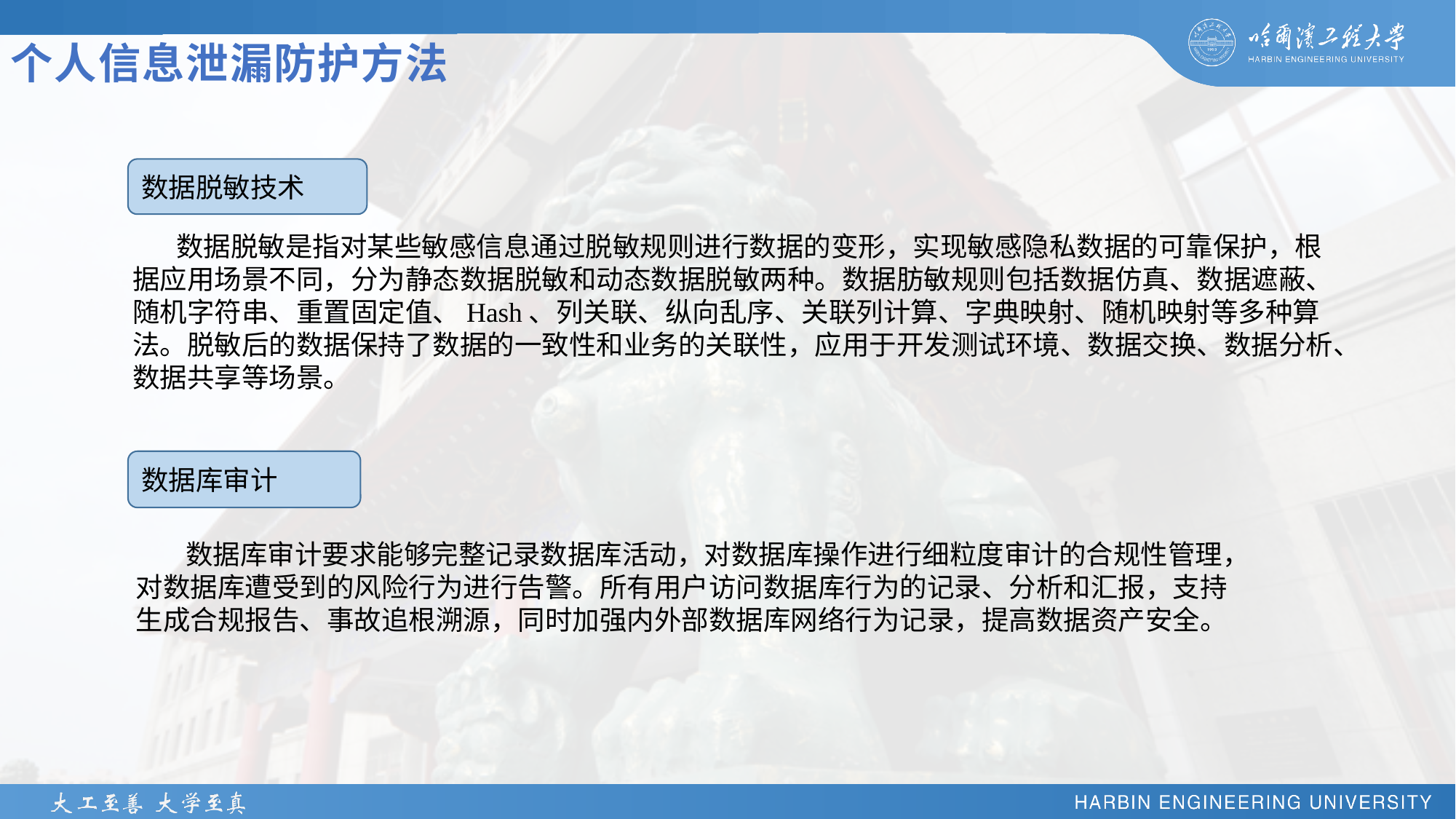

# 个人信息泄漏防护方法
数据脱敏技术
      数据脱敏是指对某些敏感信息通过脱敏规则进行数据的变形，实现敏感隐私数据的可靠保护，根据应用场景不同，分为静态数据脱敏和动态数据脱敏两种。数据肪敏规则包括数据仿真、数据遮蔽、随机字符串、重置固定值、Hash、列关联、纵向乱序、关联列计算、字典映射、随机映射等多种算法。脱敏后的数据保持了数据的一致性和业务的关联性，应用于开发测试环境、数据交换、数据分析、数据共享等场景。
数据库审计
       数据库审计要求能够完整记录数据库活动，对数据库操作进行细粒度审计的合规性管理，对数据库遭受到的风险行为进行告警。所有用户访问数据库行为的记录、分析和汇报，支持生成合规报告、事故追根溯源，同时加强内外部数据库网络行为记录，提高数据资产安全。